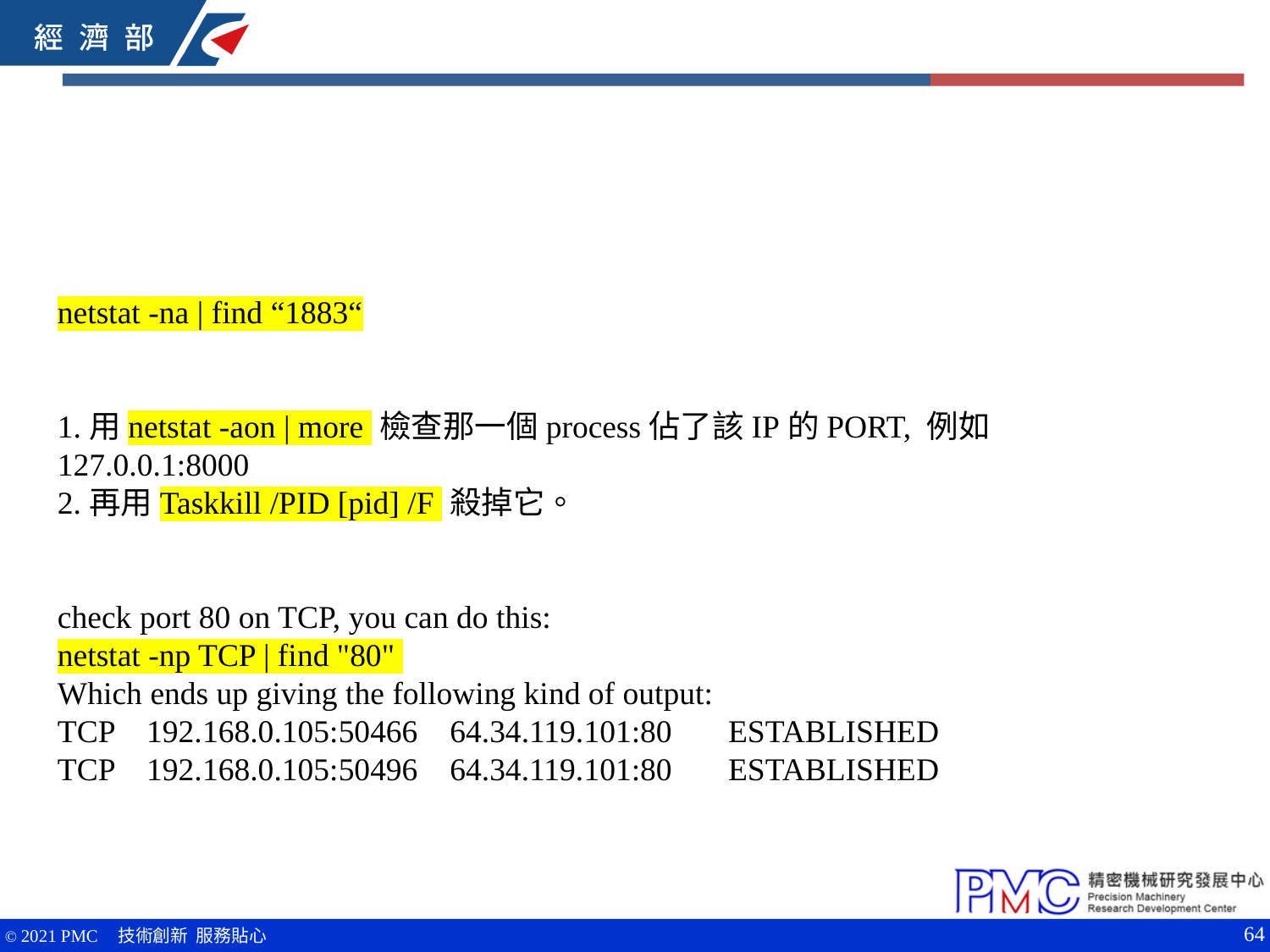

netstat -na | find “1883“

1.用netstat -aon | more 檢查那一個process佔了該IP的PORT, 例如127.0.0.1:8000
2.再用Taskkill /PID [pid] /F 殺掉它。

check port 80 on TCP, you can do this:
netstat -np TCP | find "80"
Which ends up giving the following kind of output:
TCP    192.168.0.105:50466    64.34.119.101:80       ESTABLISHED
TCP    192.168.0.105:50496    64.34.119.101:80       ESTABLISHED
64